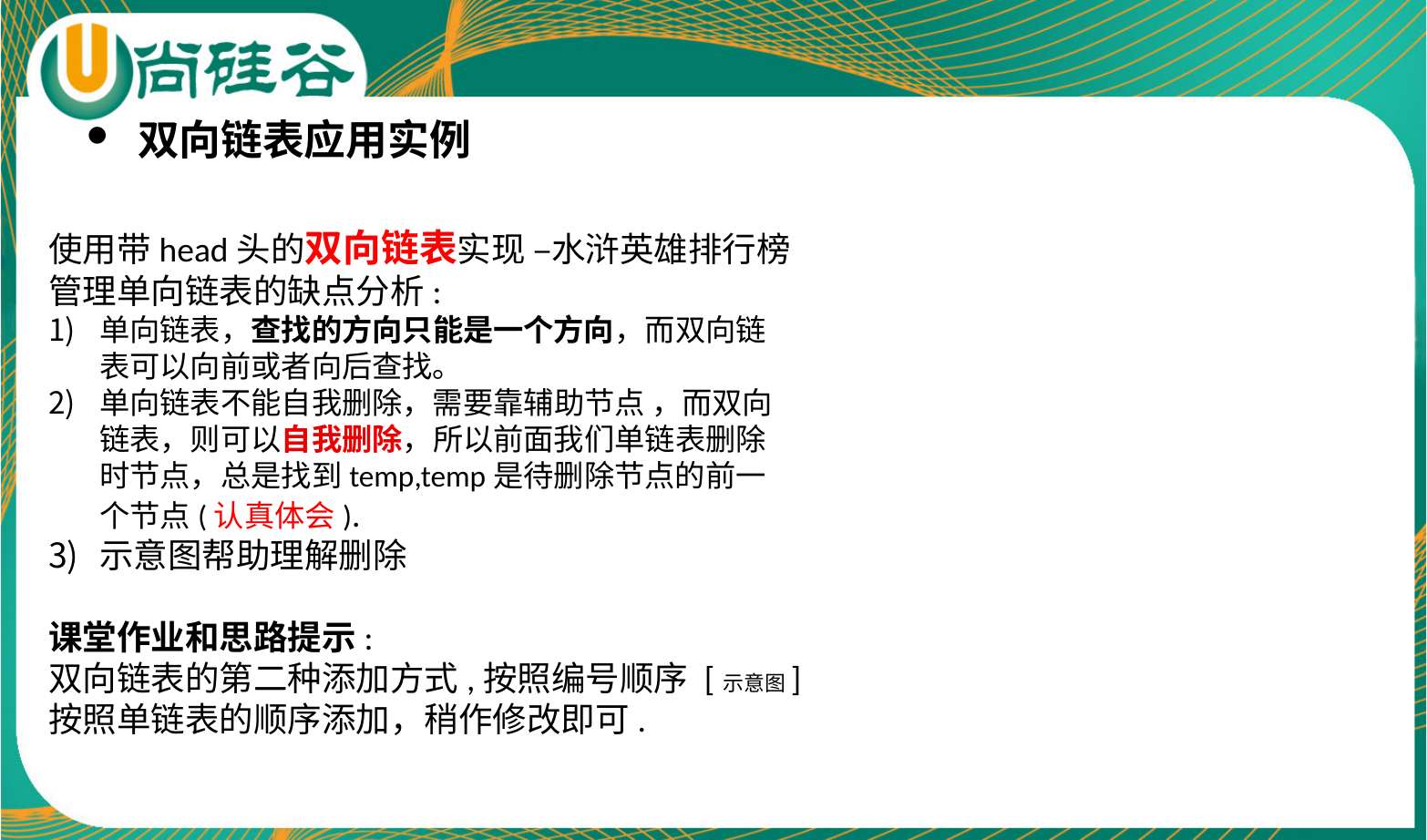

双向链表应用实例

使用带head头的双向链表实现 –水浒英雄排行榜
管理单向链表的缺点分析:
单向链表，查找的方向只能是一个方向，而双向链
表可以向前或者向后查找。
单向链表不能自我删除，需要靠辅助节点 ，而双向
链表，则可以自我删除，所以前面我们单链表删除
时节点，总是找到temp,temp是待删除节点的前一
个节点(认真体会).
示意图帮助理解删除

课堂作业和思路提示:
双向链表的第二种添加方式,按照编号顺序 [示意图]
按照单链表的顺序添加，稍作修改即可.